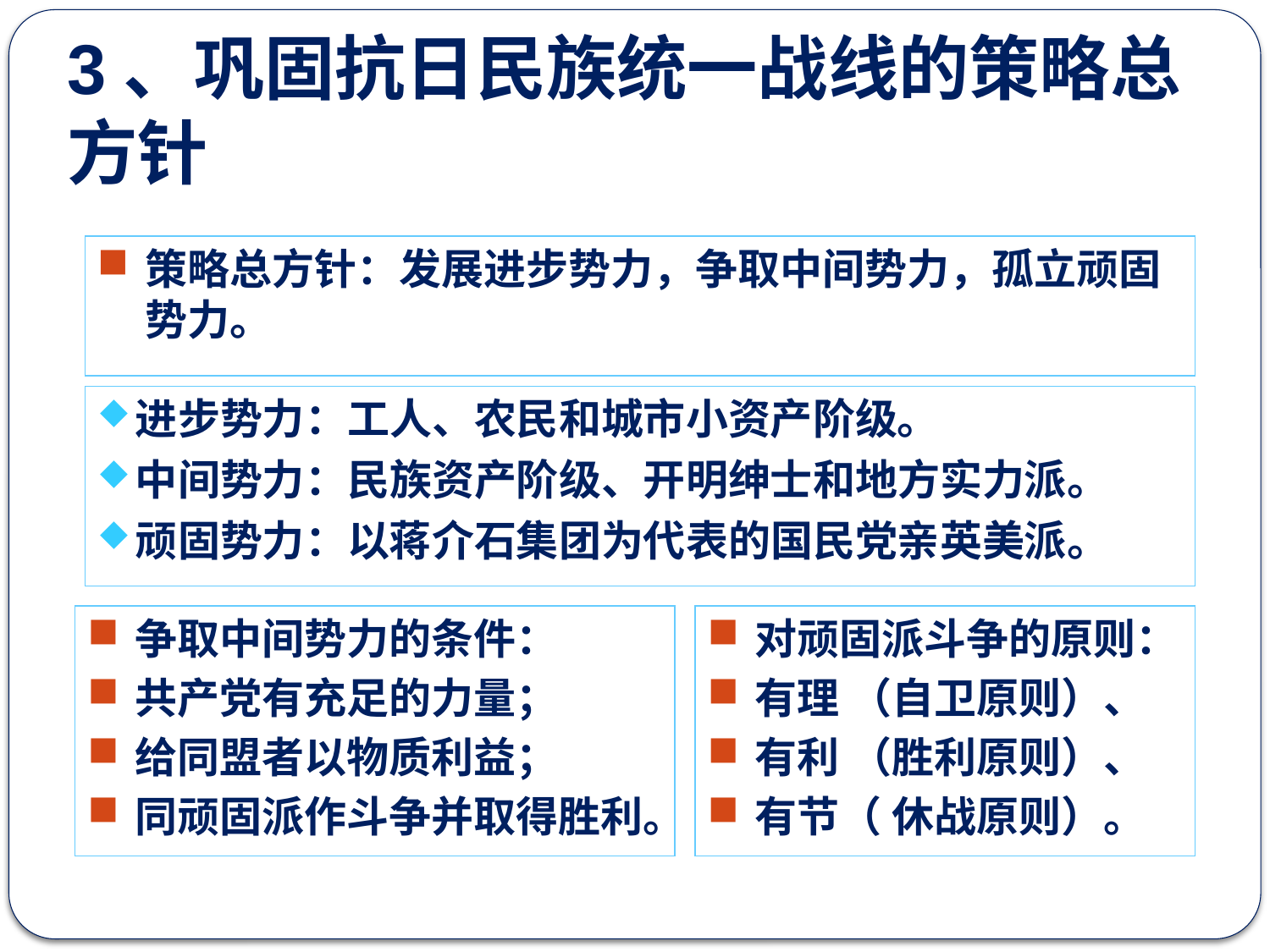

# 3、巩固抗日民族统一战线的策略总方针
策略总方针：发展进步势力，争取中间势力，孤立顽固势力。
进步势力：工人、农民和城市小资产阶级。
中间势力：民族资产阶级、开明绅士和地方实力派。
顽固势力：以蒋介石集团为代表的国民党亲英美派。
争取中间势力的条件：
共产党有充足的力量；
给同盟者以物质利益；
同顽固派作斗争并取得胜利。
对顽固派斗争的原则：
有理 （自卫原则）、
有利 （胜利原则）、
有节（ 休战原则）。